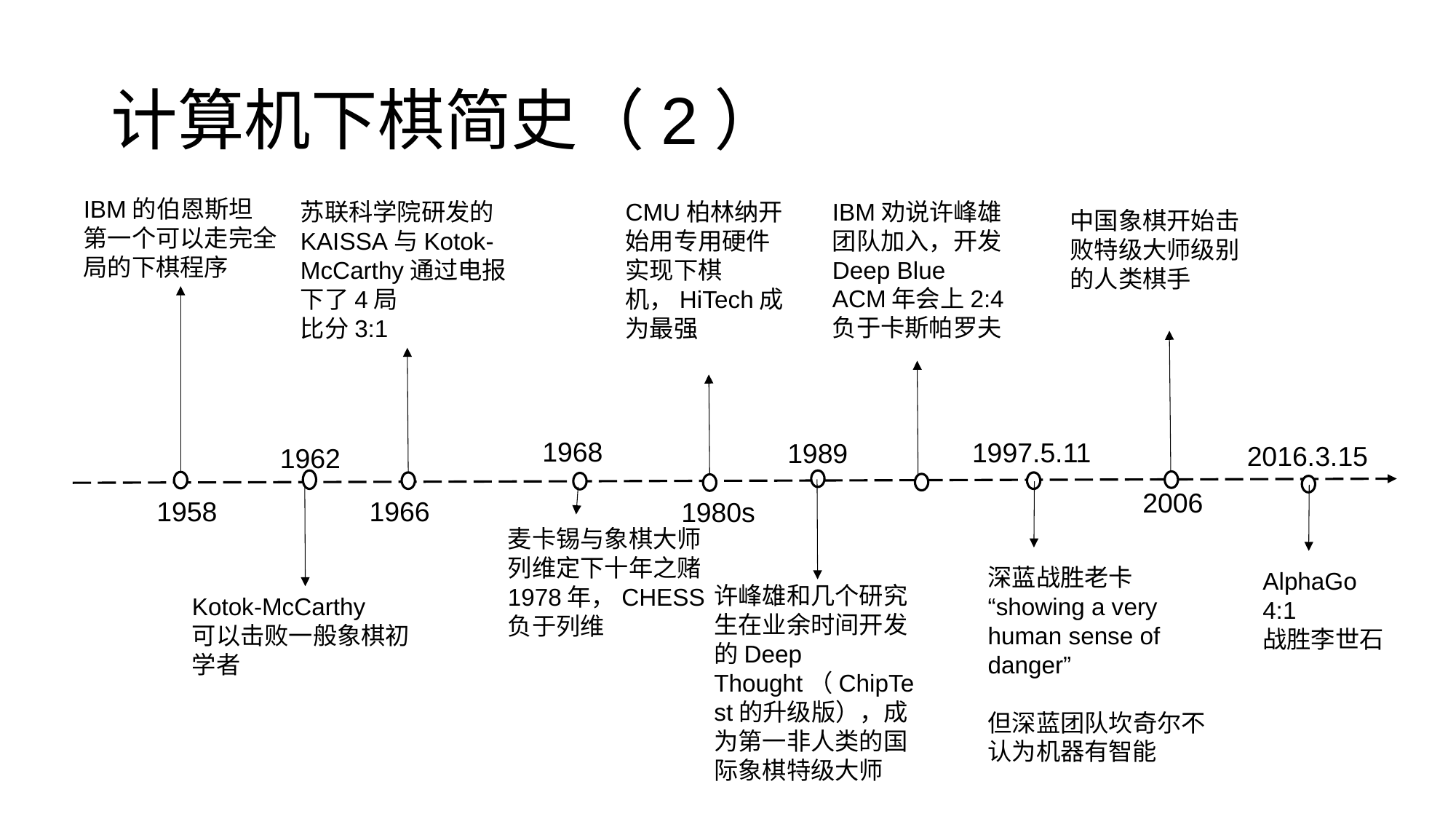

# 计算机下棋简史（2）
IBM的伯恩斯坦
第一个可以走完全局的下棋程序
IBM劝说许峰雄团队加入，开发Deep Blue
ACM年会上2:4负于卡斯帕罗夫
CMU柏林纳开始用专用硬件实现下棋机，HiTech成为最强
苏联科学院研发的KAISSA与Kotok-McCarthy通过电报下了4局
比分3:1
中国象棋开始击败特级大师级别的人类棋手
1968
1997.5.11
1989
2016.3.15
1962

2006
1958
1966
1980s
麦卡锡与象棋大师列维定下十年之赌
1978年，CHESS负于列维
深蓝战胜老卡
“showing a very human sense of danger”

但深蓝团队坎奇尔不认为机器有智能
AlphaGo
4:1
战胜李世石
许峰雄和几个研究生在业余时间开发的Deep Thought（ChipTest的升级版），成为第一非人类的国际象棋特级大师
Kotok-McCarthy
可以击败一般象棋初学者